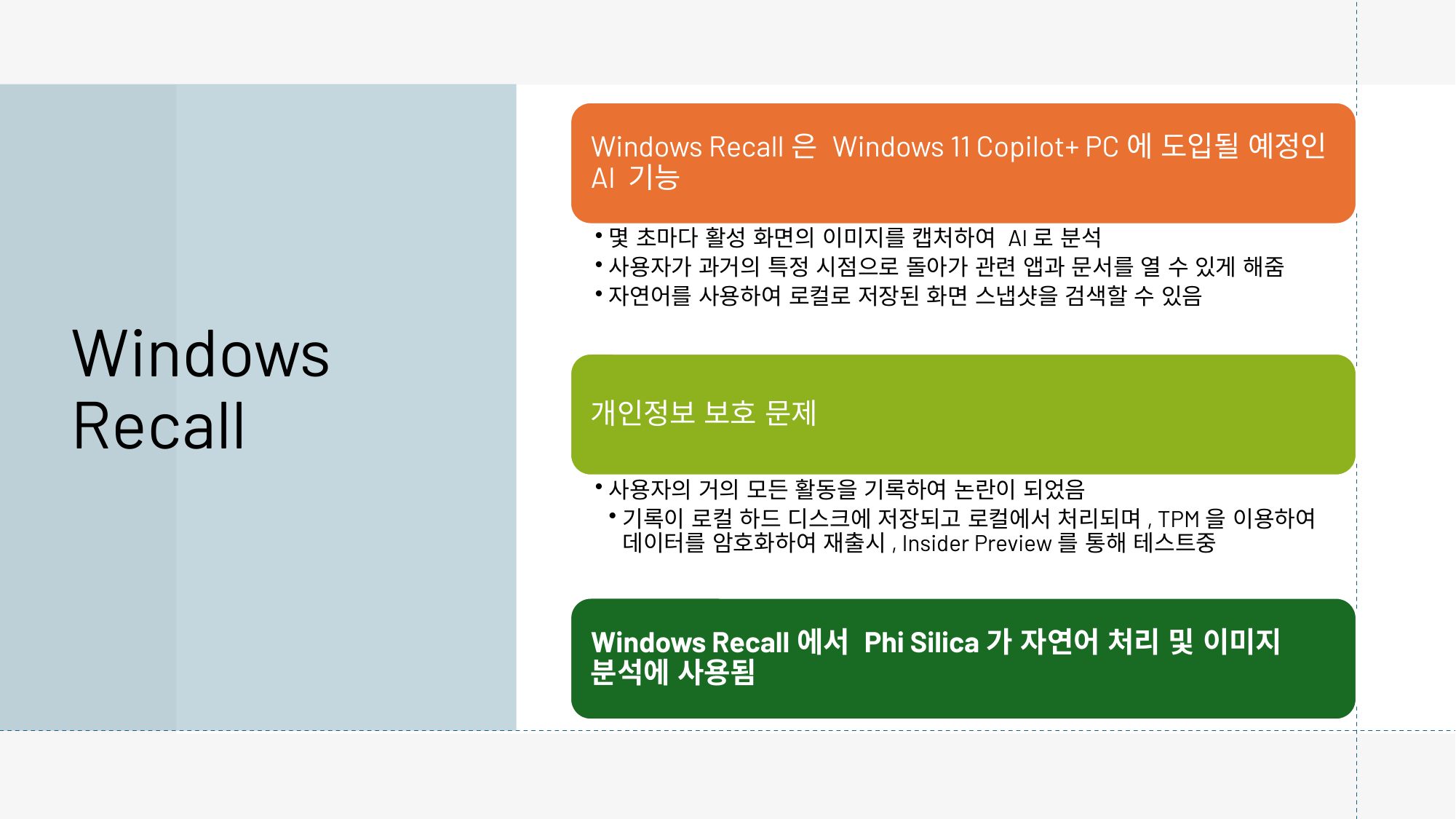

# Windows Recall

Windows Recall은 Windows 11 Copilot+ PC에 도입될 예정인 AI 기능
몇 초마다 활성 화면의 이미지를 캡처하여 AI로 분석
사용자가 과거의 특정 시점으로 돌아가 관련 앱과 문서를 열 수 있게 해줌
자연어를 사용하여 로컬로 저장된 화면 스냅샷을 검색할 수 있음
개인정보 보호 문제
사용자의 거의 모든 활동을 기록하여 논란이 되었음
기록이 로컬 하드 디스크에 저장되고 로컬에서 처리되며, TPM을 이용하여 데이터를 암호화하여 재출시, Insider Preview를 통해 테스트중
Windows Recall에서 Phi Silica가 자연어 처리 및 이미지 분석에 사용됨